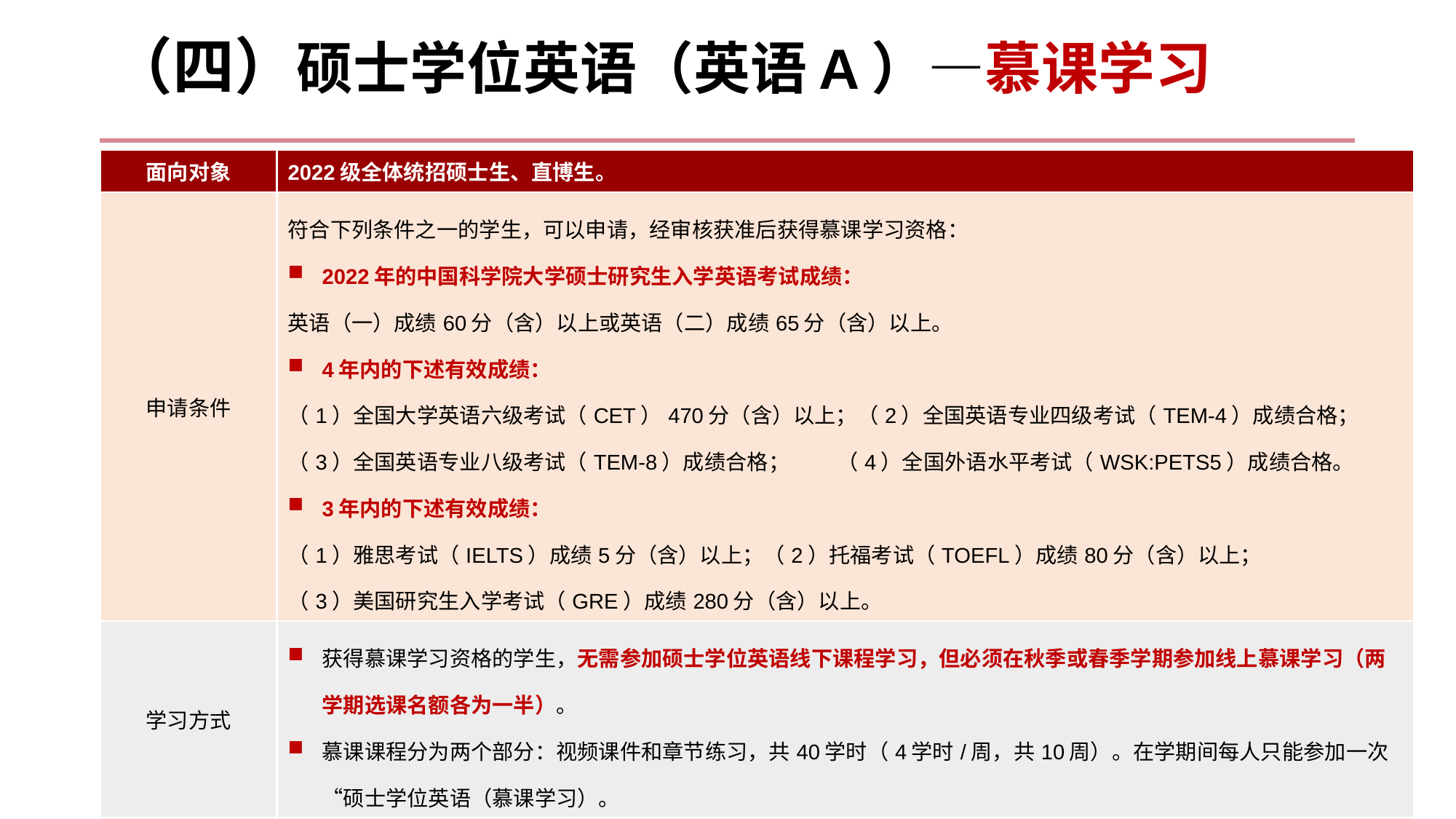

# （四）硕士学位英语（英语A）—慕课学习
| 面向对象 | 2022级全体统招硕士生、直博生。 |
| --- | --- |
| 申请条件 | 符合下列条件之一的学生，可以申请，经审核获准后获得慕课学习资格： 2022年的中国科学院大学硕士研究生入学英语考试成绩： 英语（一）成绩60分（含）以上或英语（二）成绩65分（含）以上。 4年内的下述有效成绩： （1）全国大学英语六级考试（CET）470分（含）以上；（2）全国英语专业四级考试（TEM-4）成绩合格； （3）全国英语专业八级考试（TEM-8）成绩合格； （4）全国外语水平考试（WSK:PETS5）成绩合格。 3年内的下述有效成绩： （1）雅思考试（IELTS）成绩5分（含）以上；（2）托福考试（TOEFL）成绩80分（含）以上； （3）美国研究生入学考试（GRE）成绩280分（含）以上。 |
| 学习方式 | 获得慕课学习资格的学生，无需参加硕士学位英语线下课程学习，但必须在秋季或春季学期参加线上慕课学习（两学期选课名额各为一半）。 慕课课程分为两个部分：视频课件和章节练习，共40学时（4学时/周，共10周）。在学期间每人只能参加一次“硕士学位英语（慕课学习）。 |
| 成绩构成 | 慕课学习总成绩由两部分构成，其中慕课课程占总成绩的50%，学术英语机考测验占总成绩的50%，总成绩达到60分（含）以上者，获得硕士学位英语学分，成绩按实际分数登录。 |